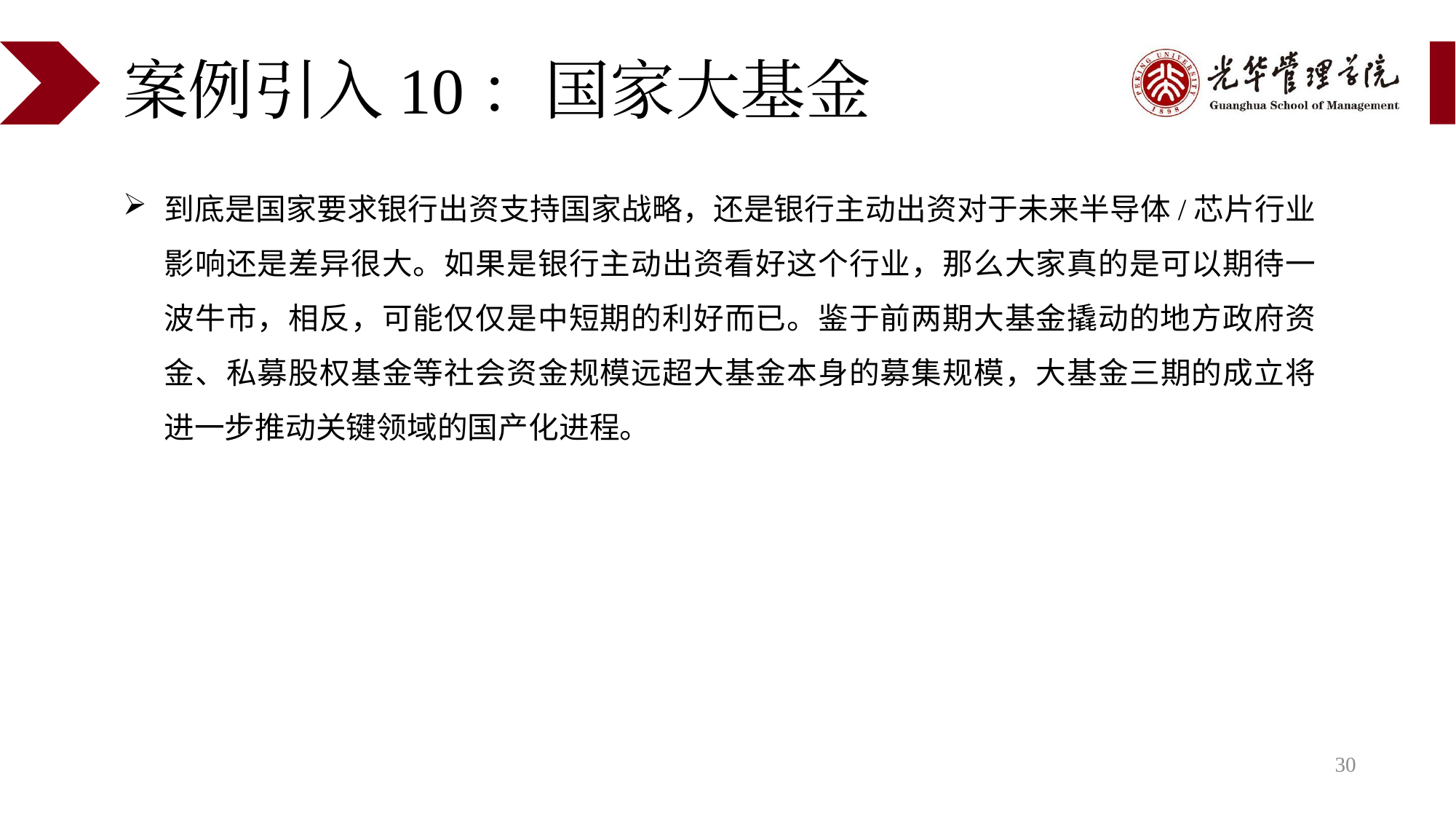

# 案例引入10：国家大基金
到底是国家要求银行出资支持国家战略，还是银行主动出资对于未来半导体/芯片行业影响还是差异很大。如果是银行主动出资看好这个行业，那么大家真的是可以期待一波牛市，相反，可能仅仅是中短期的利好而已。鉴于前两期大基金撬动的地方政府资金、私募股权基金等社会资金规模远超大基金本身的募集规模，大基金三期的成立将进一步推动关键领域的国产化进程。
30